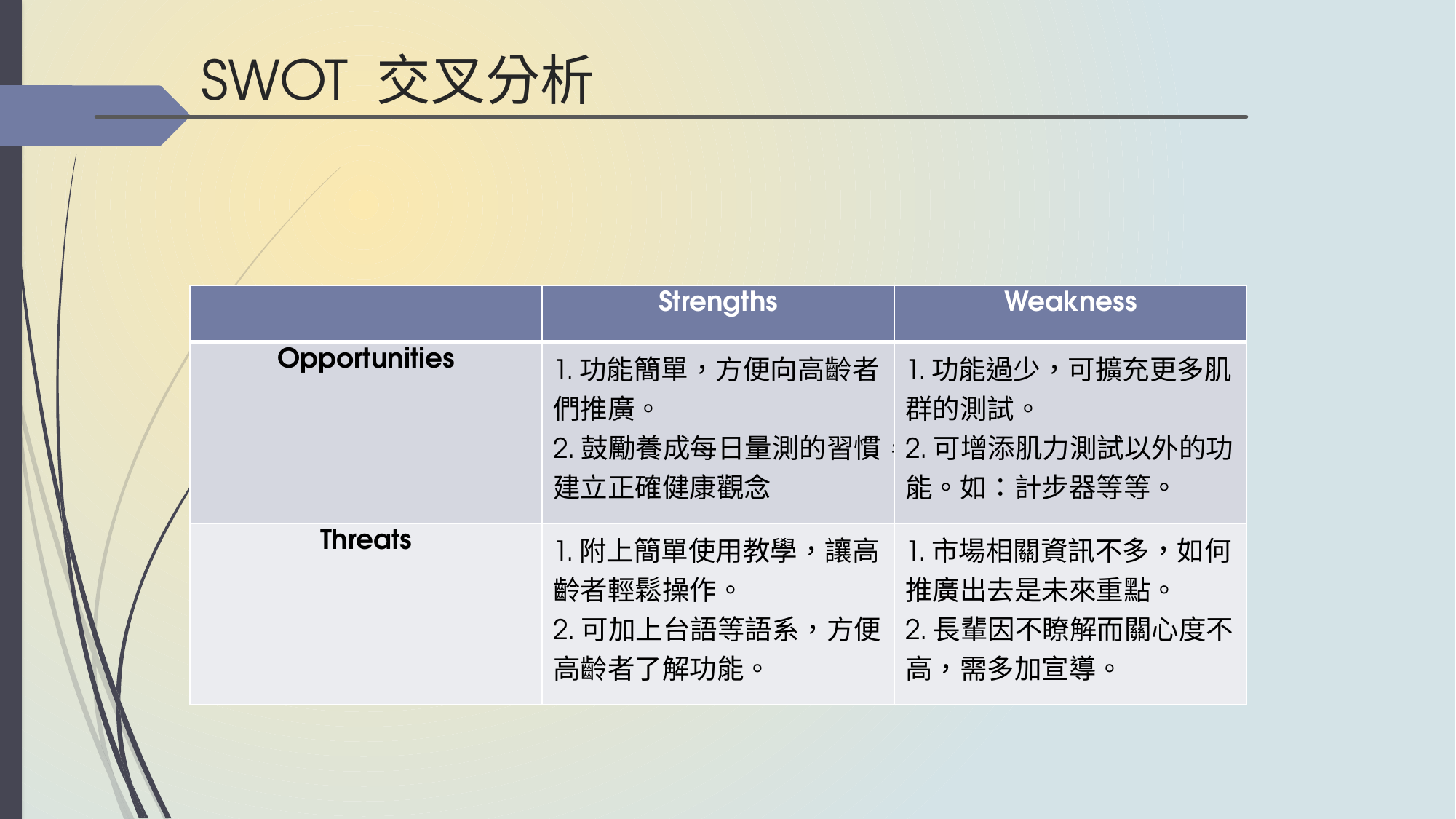

# SWOT 交叉分析
|  | Strengths | Weakness |
| --- | --- | --- |
| Opportunities | 1.功能簡單，方便向高齡者們推廣。 2.鼓勵養成每日量測的習慣，建立正確健康觀念 | 1.功能過少，可擴充更多肌群的測試。 2.可增添肌力測試以外的功能。如：計步器等等。 |
| Threats | 1.附上簡單使用教學，讓高齡者輕鬆操作。 2.可加上台語等語系，方便高齡者了解功能。 | 1.市場相關資訊不多，如何推廣出去是未來重點。 2.長輩因不瞭解而關心度不高，需多加宣導。 |